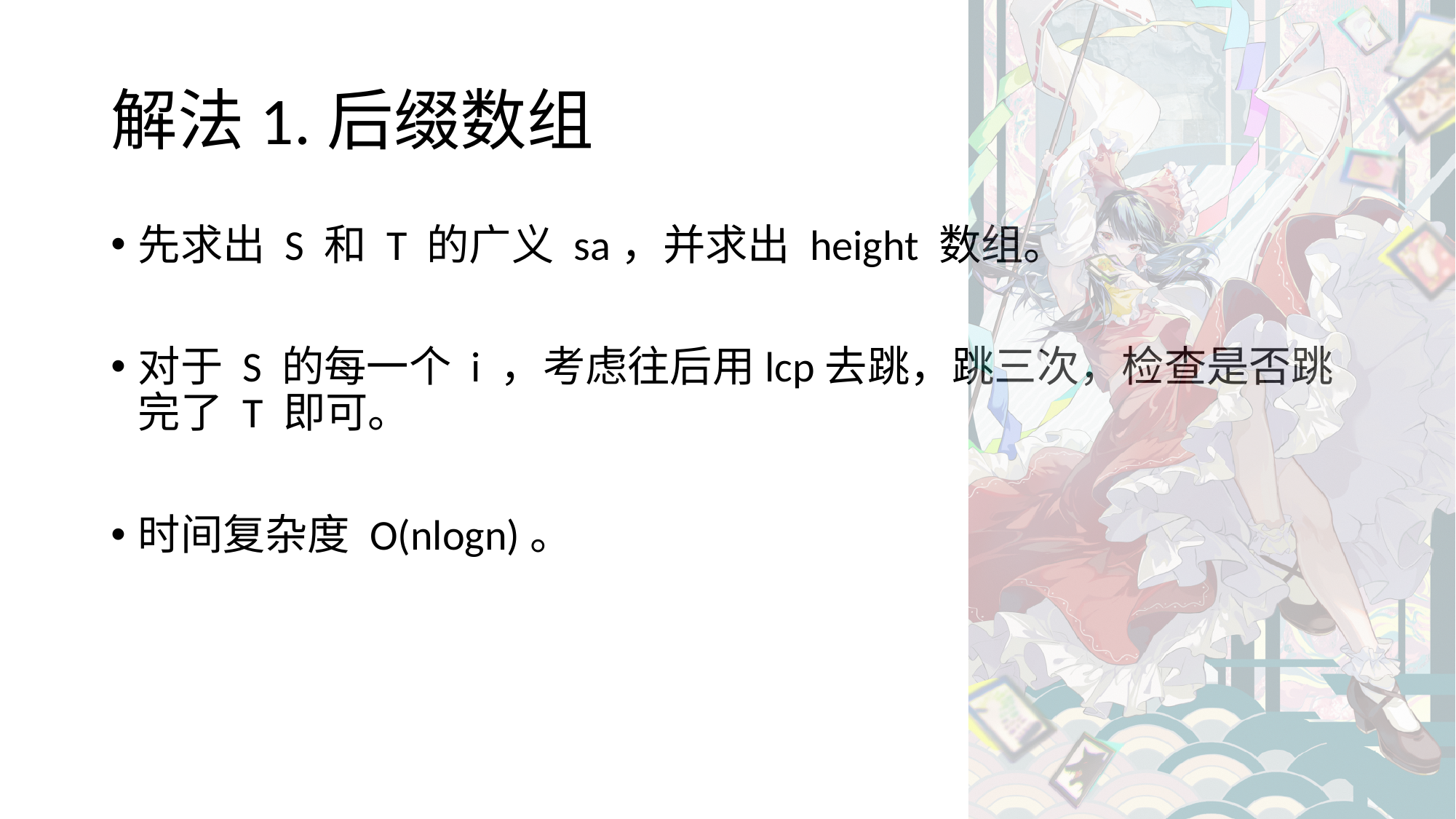

# 解法1.后缀数组
先求出 S 和 T 的广义 sa，并求出 height 数组。

对于 S 的每一个 i ，考虑往后用lcp去跳，跳三次，检查是否跳完了 T 即可。

时间复杂度 O(nlogn)。